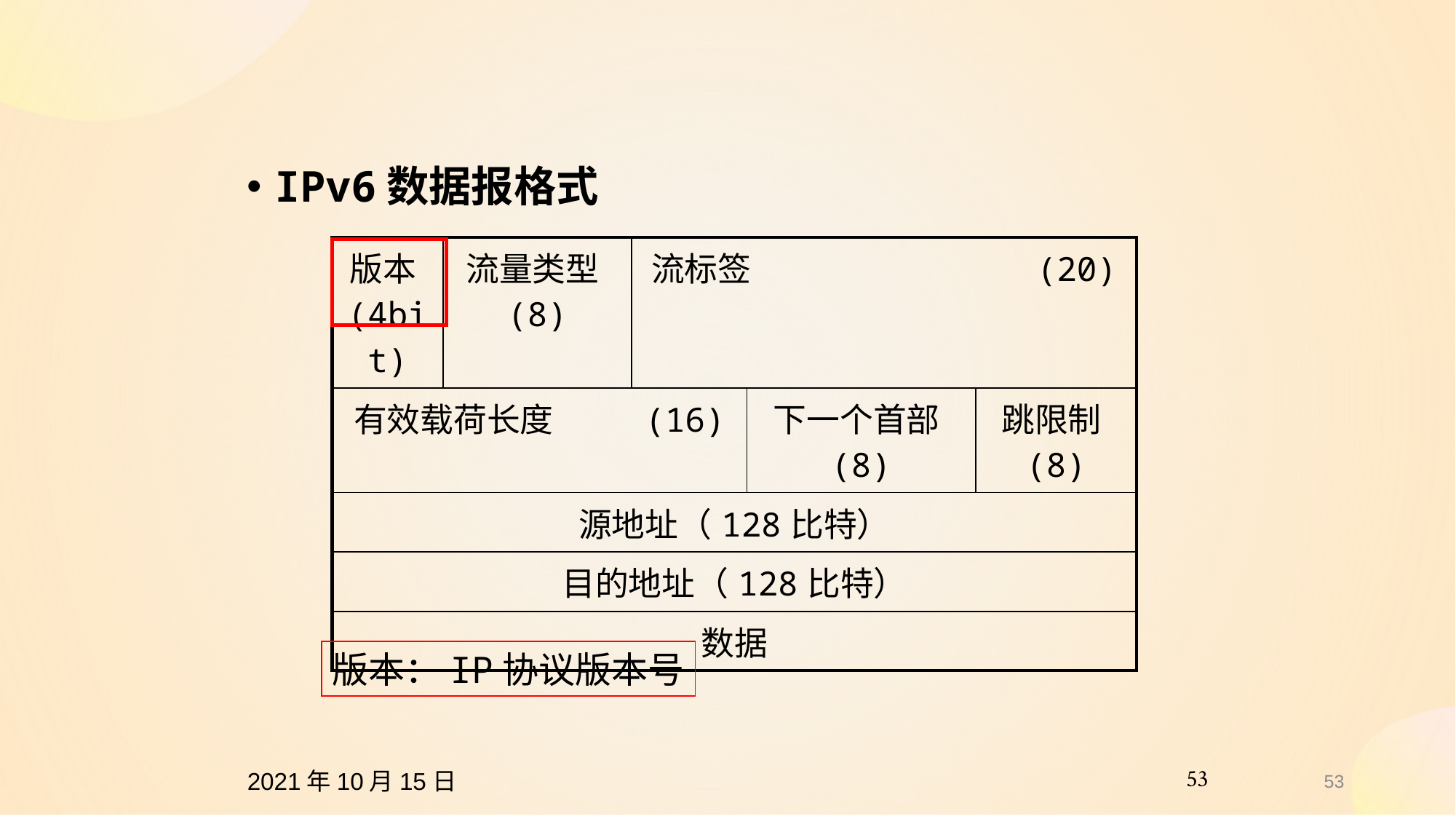

IPv6数据报格式

| 版本(4bit) | 流量类型(8) | 流标签 (20) |  |  |
| --- | --- | --- | --- | --- |
| 有效载荷长度 (16) |  |  | 下一个首部(8) | 跳限制(8) |
| 源地址（128比特） |  |  |  |  |
| 目的地址（128比特） |  |  |  |  |
| 数据 |  |  |  |  |

版本：IP协议版本号
53
2021年10月15日
53